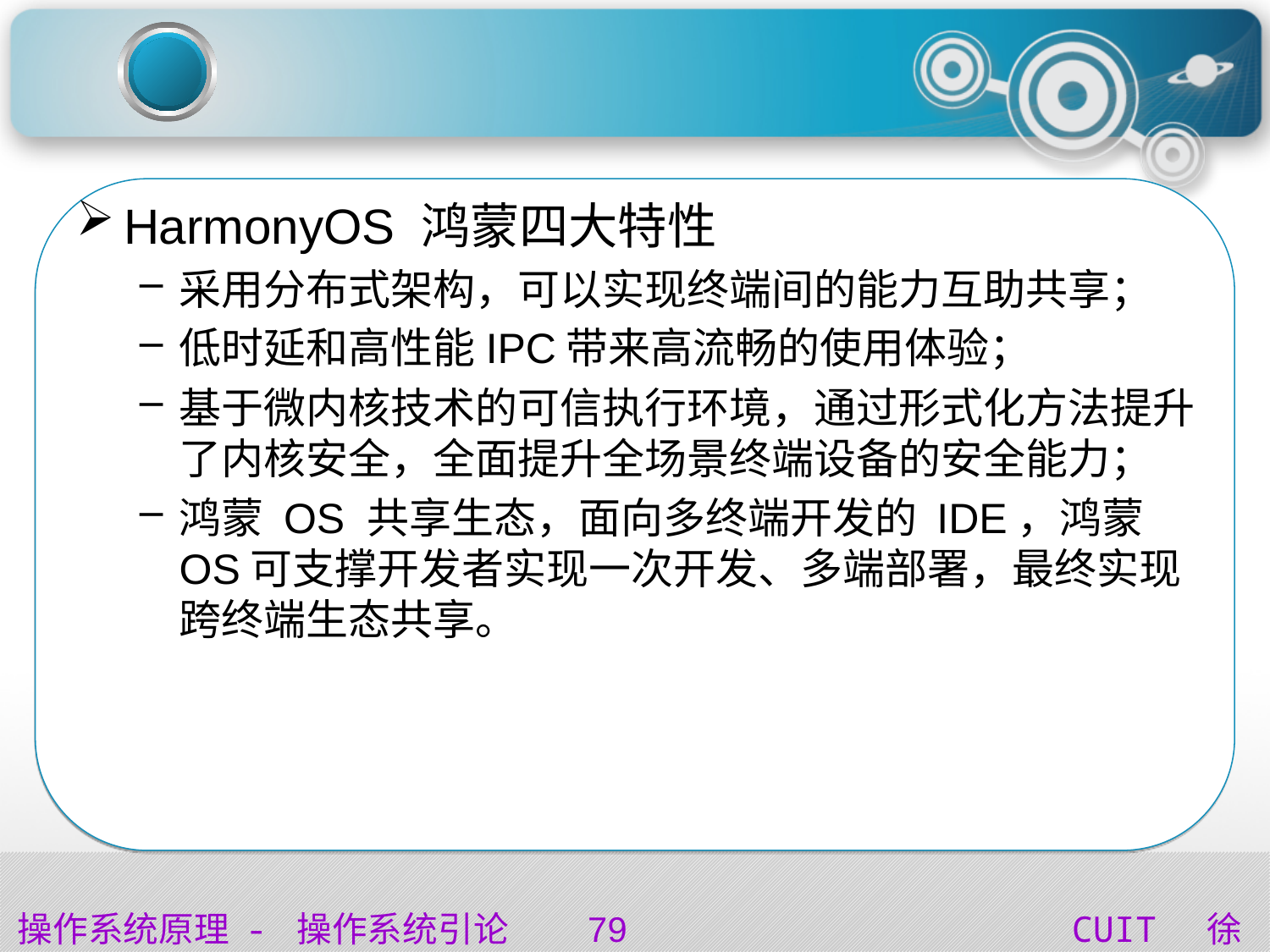

#
HarmonyOS 鸿蒙四大特性
采用分布式架构，可以实现终端间的能力互助共享；
低时延和高性能IPC带来高流畅的使用体验；
基于微内核技术的可信执行环境，通过形式化方法提升了内核安全，全面提升全场景终端设备的安全能力；
鸿蒙 OS 共享生态，面向多终端开发的 IDE，鸿蒙OS可支撑开发者实现一次开发、多端部署，最终实现跨终端生态共享。